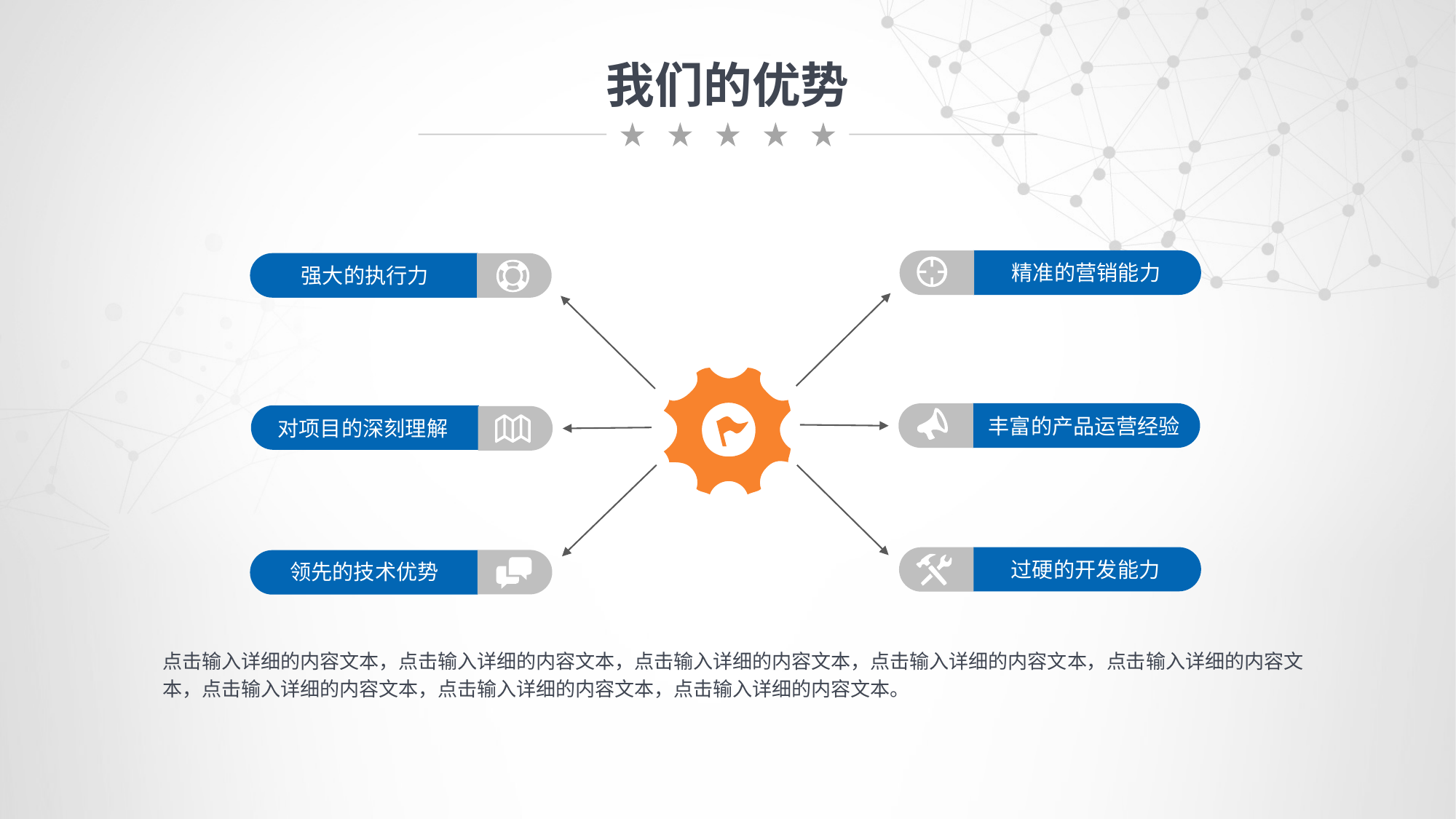

我们的优势

精准的营销能力
强大的执行力

丰富的产品运营经验

对项目的深刻理解

过硬的开发能力
领先的技术优势

点击输入详细的内容文本，点击输入详细的内容文本，点击输入详细的内容文本，点击输入详细的内容文本，点击输入详细的内容文本，点击输入详细的内容文本，点击输入详细的内容文本，点击输入详细的内容文本。